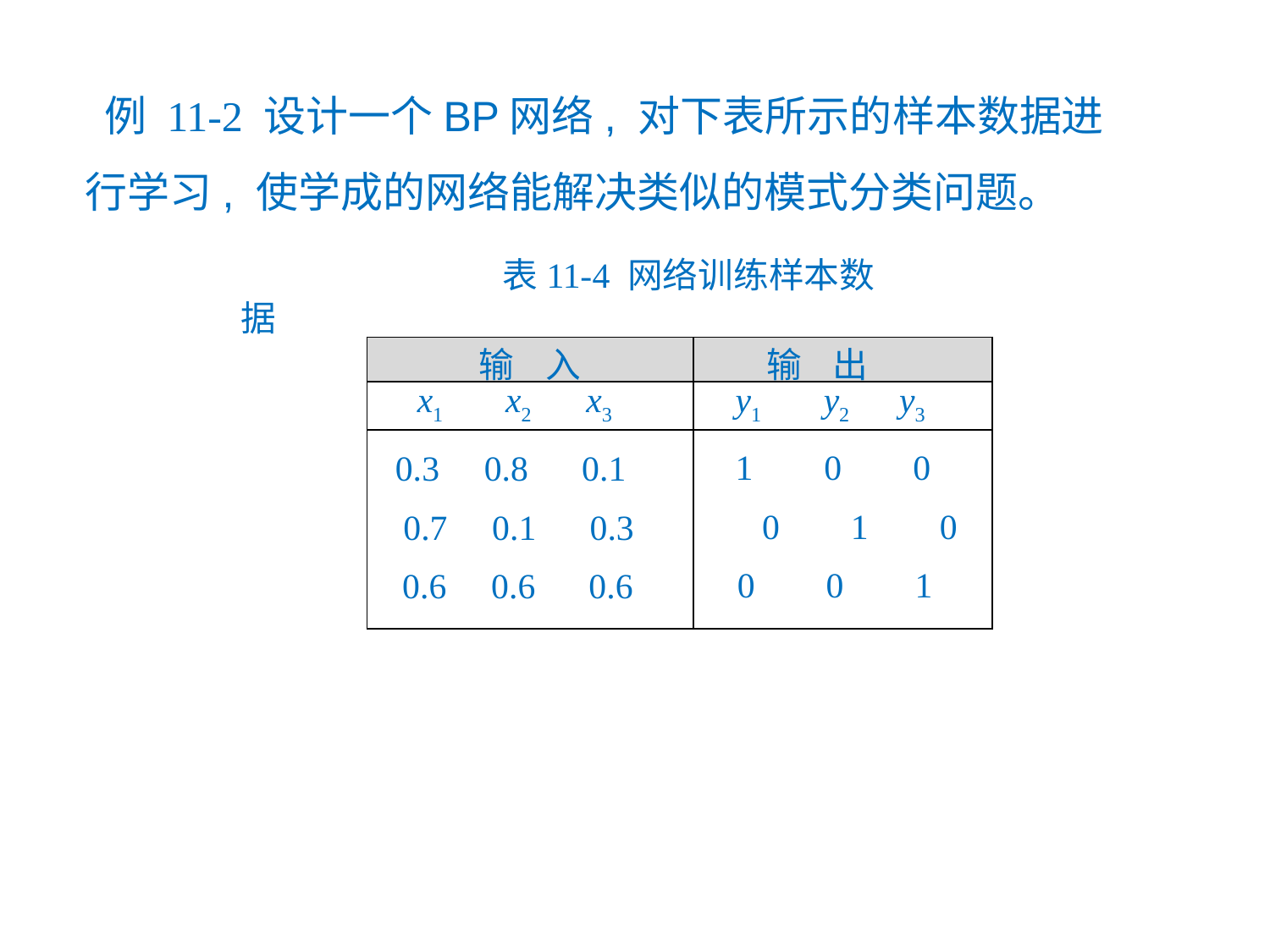

例 11-2 设计一个BP网络, 对下表所示的样本数据进行学习, 使学成的网络能解决类似的模式分类问题。
表11-4 网络训练样本数据
| 输 入 | 输 出 |
| --- | --- |
| x1 x2 x3 | y1 y2 y3 |
| 0.3 0.8 0.1 0.7 0.1 0.3 0.6 0.6 0.6 | 1 0 0 0 1 0 0 0 1 |